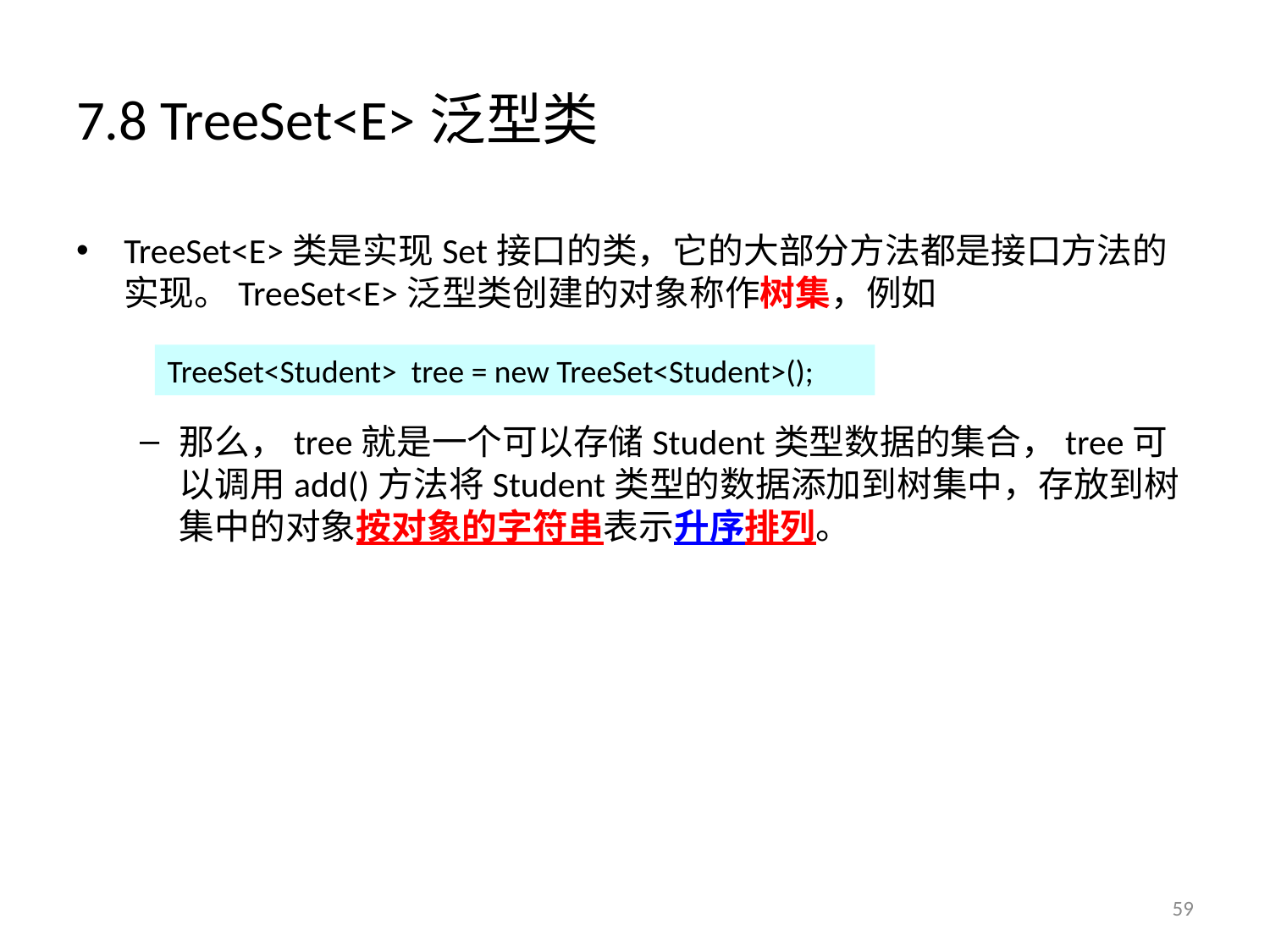

# 7.8 TreeSet<E>泛型类
TreeSet<E>类是实现Set接口的类，它的大部分方法都是接口方法的实现。TreeSet<E>泛型类创建的对象称作树集，例如

那么，tree就是一个可以存储Student类型数据的集合，tree可以调用add()方法将Student类型的数据添加到树集中，存放到树集中的对象按对象的字符串表示升序排列。
TreeSet<Student>  tree = new TreeSet<Student>();
59